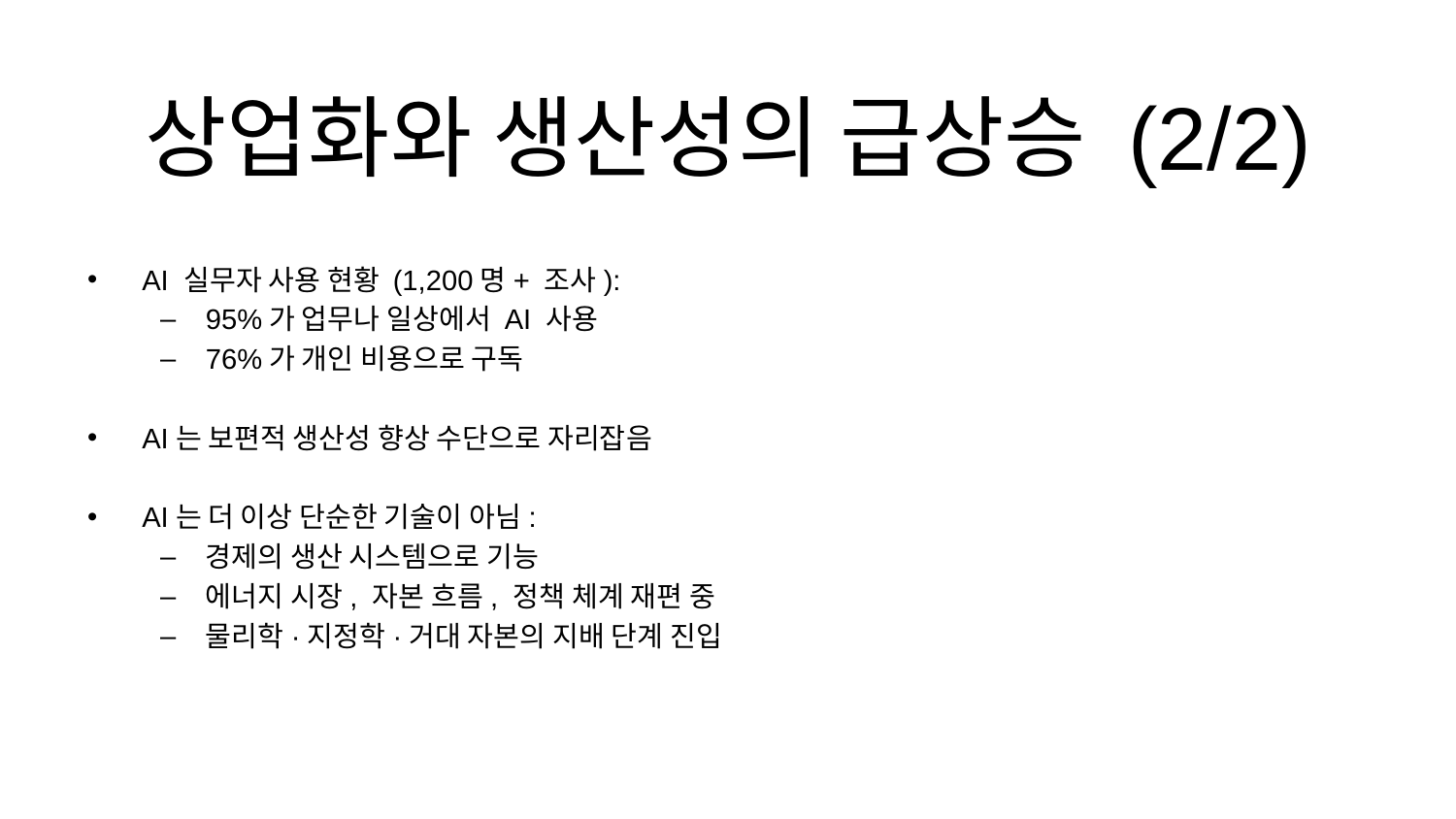

# 상업화와 생산성의 급상승 (2/2)
AI 실무자 사용 현황 (1,200명+ 조사):
95%가 업무나 일상에서 AI 사용
76%가 개인 비용으로 구독

AI는 보편적 생산성 향상 수단으로 자리잡음

AI는 더 이상 단순한 기술이 아님:
경제의 생산 시스템으로 기능
에너지 시장, 자본 흐름, 정책 체계 재편 중
물리학·지정학·거대 자본의 지배 단계 진입